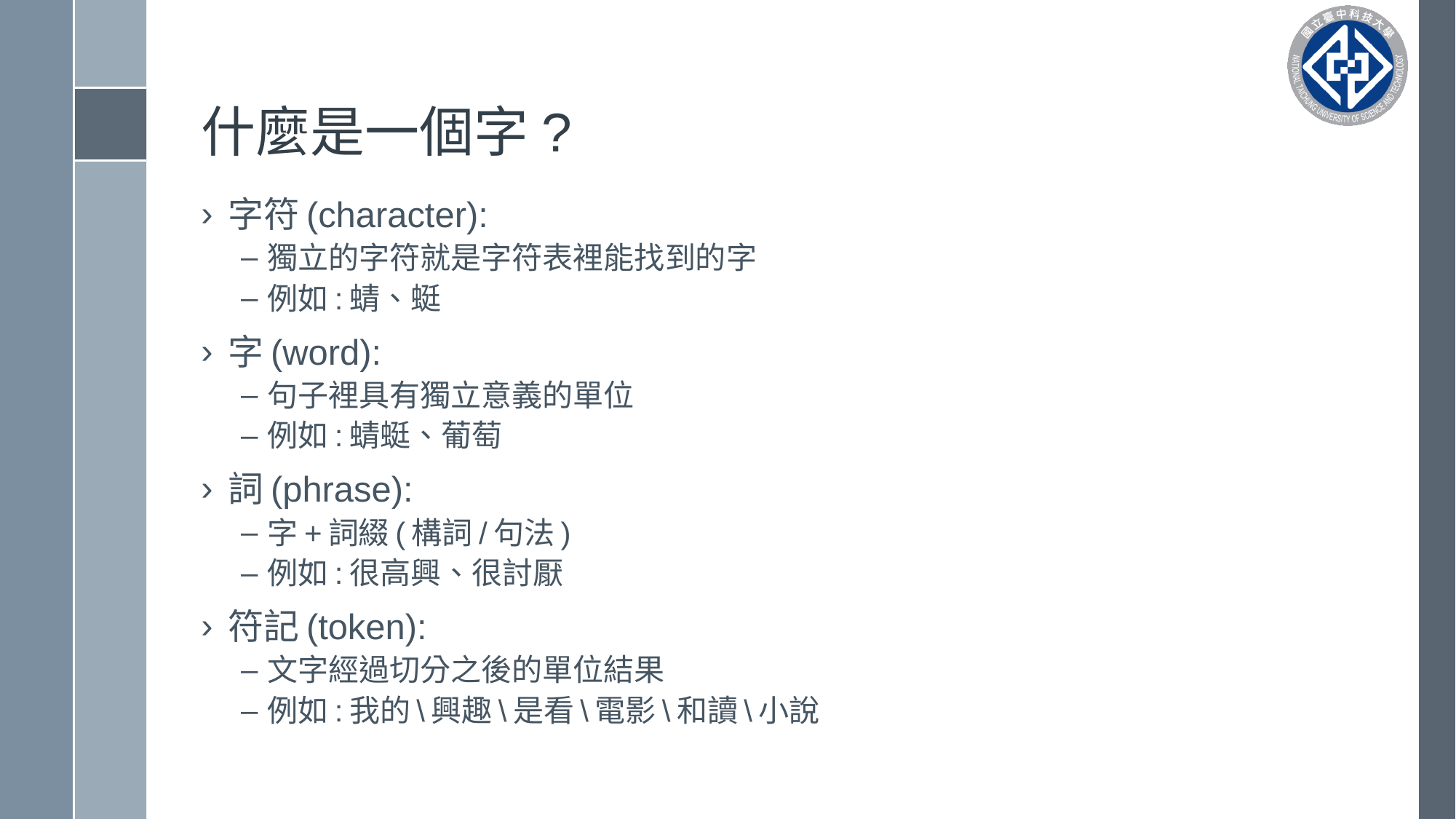

# 什麼是一個字?
字符(character):
獨立的字符就是字符表裡能找到的字
例如:蜻、蜓
字(word):
句子裡具有獨立意義的單位
例如:蜻蜓、葡萄
詞(phrase):
字+詞綴(構詞/句法)
例如:很高興、很討厭
符記(token):
文字經過切分之後的單位結果
例如:我的\興趣\是看\電影\和讀\小說